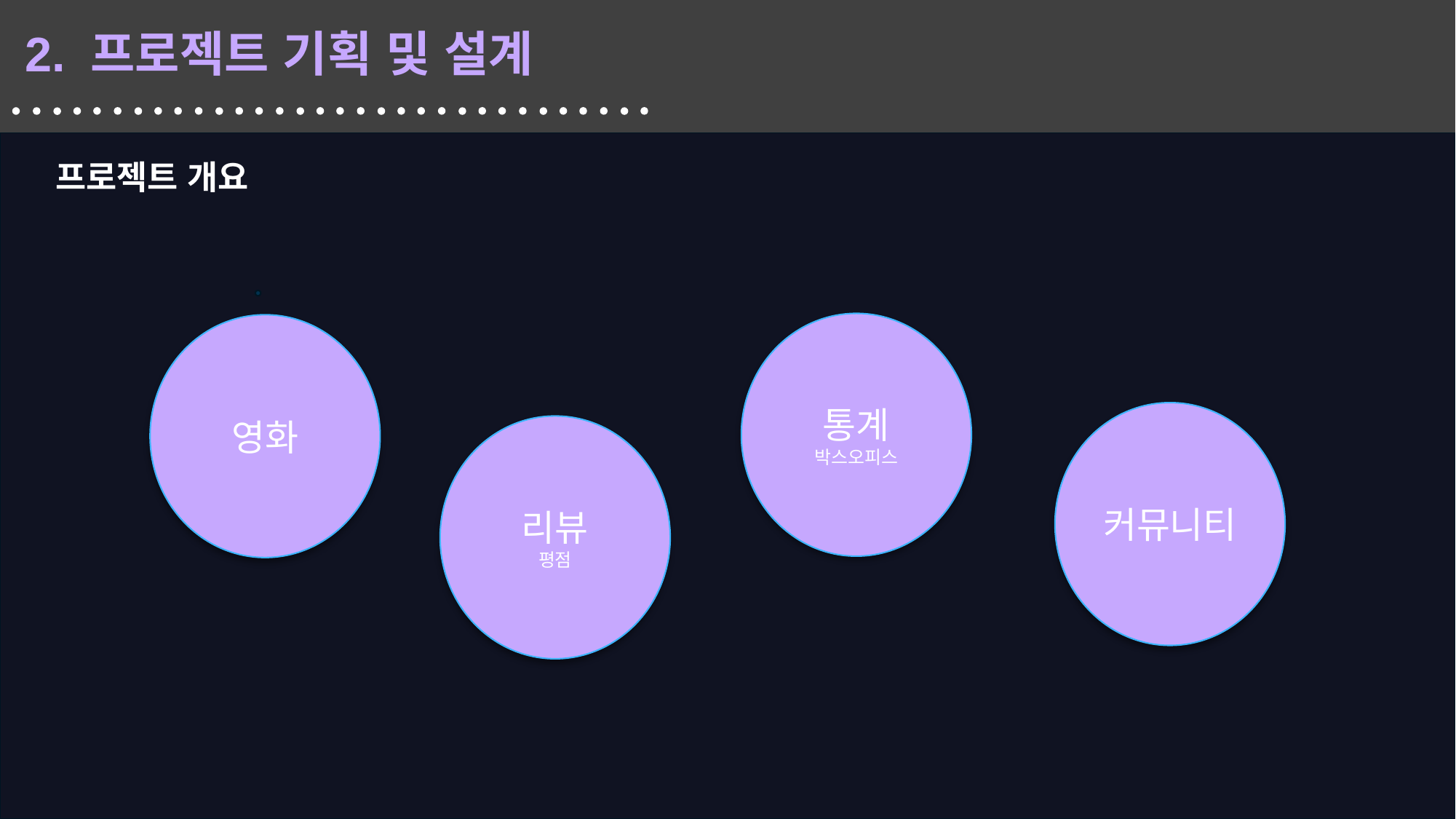

2. 프로젝트 기획 및 설계

프로젝트 개요

통계
박스오피스
영화
커뮤니티
리뷰
평점